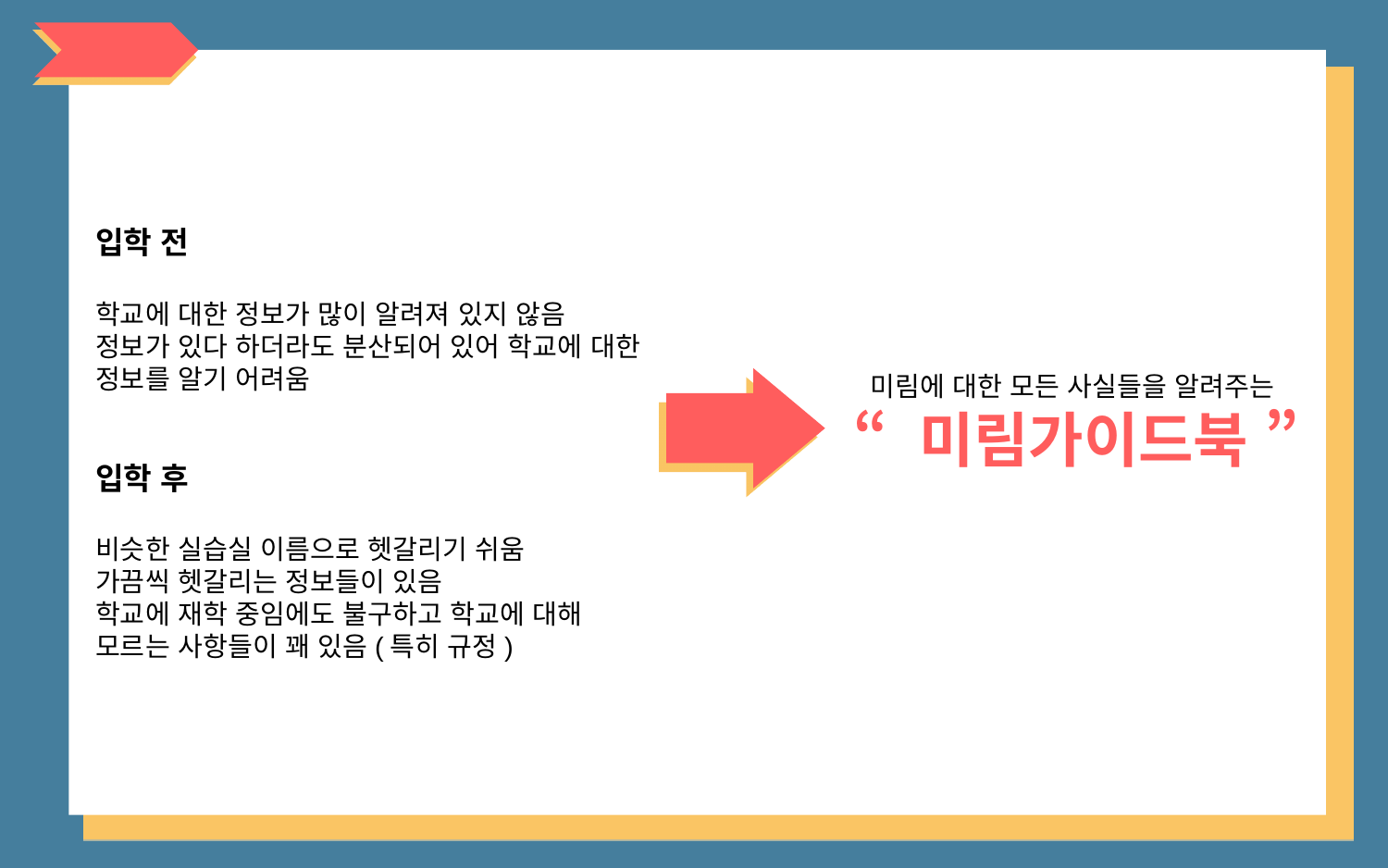

기대 효과: 신입생들의 드림에 대한 인지를 확보할 수 있다.

기획배경
입학 전

학교에 대한 정보가 많이 알려져 있지 않음
정보가 있다 하더라도 분산되어 있어 학교에 대한 정보를 알기 어려움

입학 후

비슷한 실습실 이름으로 헷갈리기 쉬움
가끔씩 헷갈리는 정보들이 있음
학교에 재학 중임에도 불구하고 학교에 대해 모르는 사항들이 꽤 있음(특히 규정)
미림에 대한 모든 사실들을 알려주는
“ 미림가이드북 ”